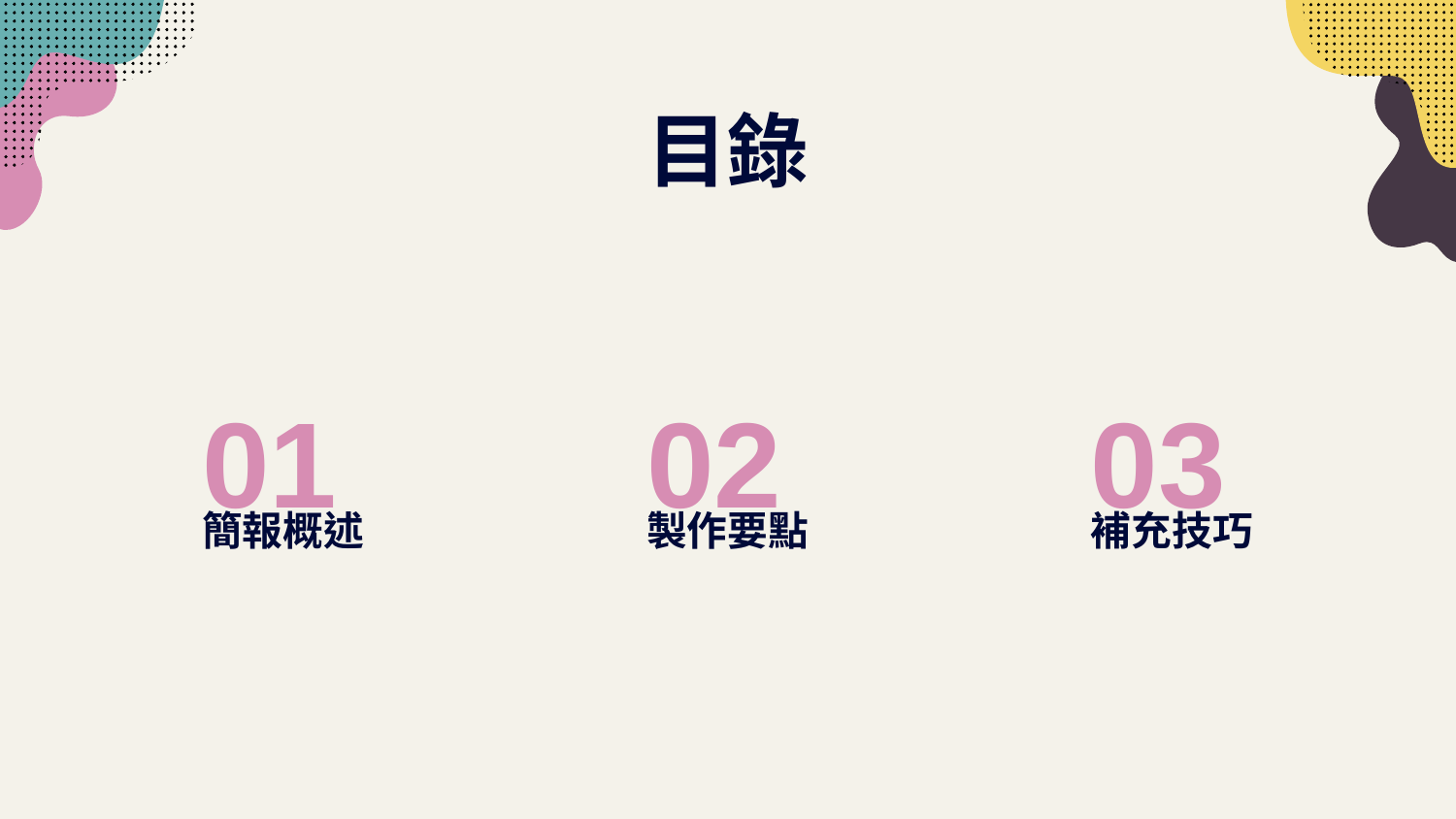

# 目錄
02
03
01
簡報概述
製作要點
補充技巧